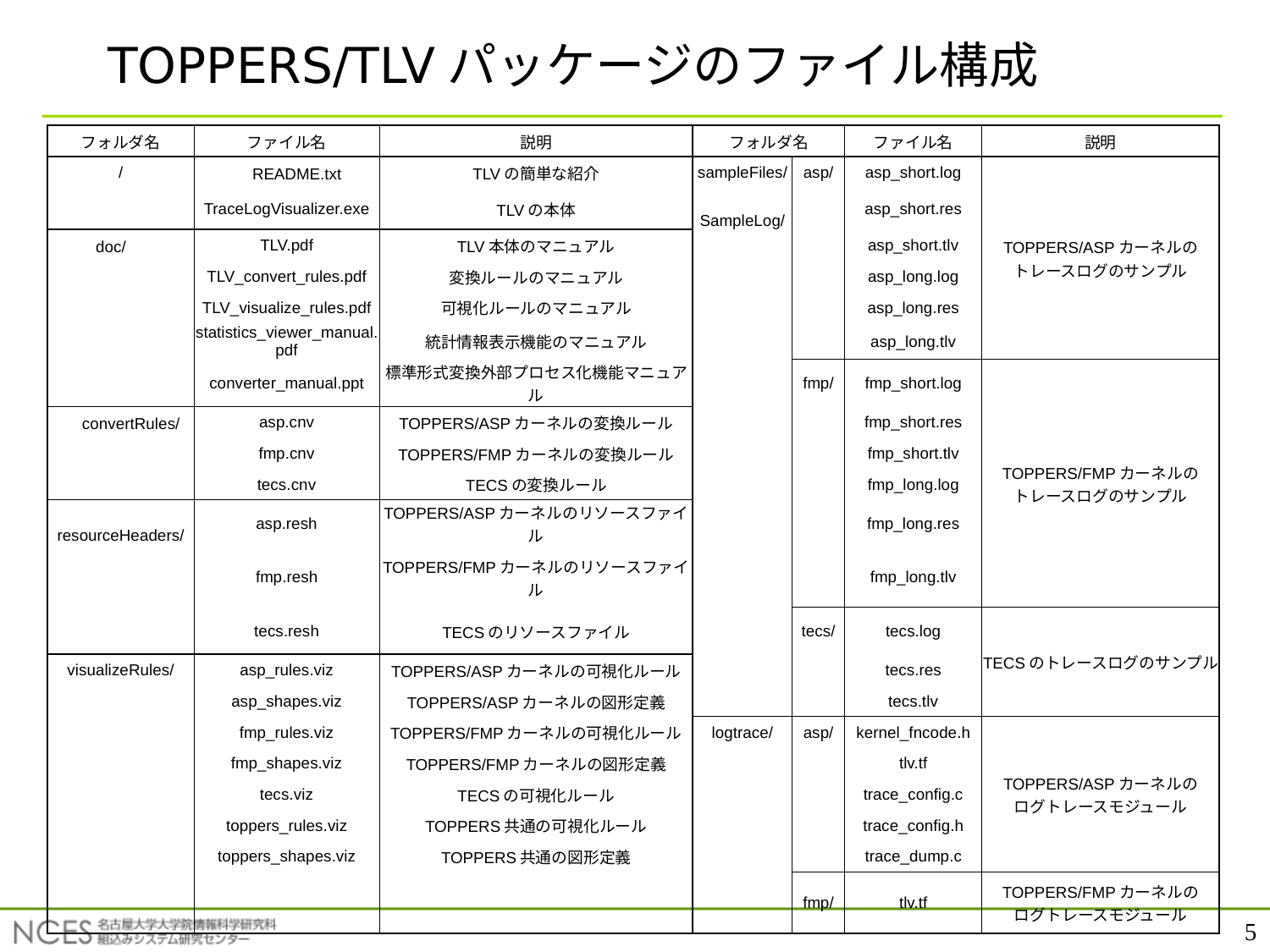

# TOPPERS/TLVパッケージのファイル構成
| フォルダ名 | ファイル名 | 説明 | フォルダ名 |  | ファイル名 | 説明 |
| --- | --- | --- | --- | --- | --- | --- |
| / | README.txt | TLVの簡単な紹介 | sampleFiles/ | asp/ | asp\_short.log | TOPPERS/ASPカーネルの トレースログのサンプル |
|  | TraceLogVisualizer.exe | TLVの本体 | SampleLog/ |  | asp\_short.res |  |
| doc/ | TLV.pdf | TLV本体のマニュアル |  |  | asp\_short.tlv |  |
|  | TLV\_convert\_rules.pdf | 変換ルールのマニュアル |  |  | asp\_long.log |  |
|  | TLV\_visualize\_rules.pdf | 可視化ルールのマニュアル |  |  | asp\_long.res |  |
|  | statistics\_viewer\_manual.pdf | 統計情報表示機能のマニュアル |  |  | asp\_long.tlv |  |
|  | converter\_manual.ppt | 標準形式変換外部プロセス化機能マニュアル |  | fmp/ | fmp\_short.log | TOPPERS/FMPカーネルの トレースログのサンプル |
| convertRules/ | asp.cnv | TOPPERS/ASPカーネルの変換ルール |  |  | fmp\_short.res |  |
|  | fmp.cnv | TOPPERS/FMPカーネルの変換ルール |  |  | fmp\_short.tlv |  |
|  | tecs.cnv | TECSの変換ルール |  |  | fmp\_long.log |  |
| resourceHeaders/ | asp.resh | TOPPERS/ASPカーネルのリソースファイル |  |  | fmp\_long.res |  |
|  | fmp.resh | TOPPERS/FMPカーネルのリソースファイル |  |  | fmp\_long.tlv |  |
|  | tecs.resh | TECSのリソースファイル |  | tecs/ | tecs.log | TECSのトレースログのサンプル |
| visualizeRules/ | asp\_rules.viz | TOPPERS/ASPカーネルの可視化ルール |  |  | tecs.res |  |
|  | asp\_shapes.viz | TOPPERS/ASPカーネルの図形定義 |  |  | tecs.tlv |  |
|  | fmp\_rules.viz | TOPPERS/FMPカーネルの可視化ルール | logtrace/ | asp/ | kernel\_fncode.h | TOPPERS/ASPカーネルの ログトレースモジュール |
|  | fmp\_shapes.viz | TOPPERS/FMPカーネルの図形定義 |  |  | tlv.tf |  |
|  | tecs.viz | TECSの可視化ルール |  |  | trace\_config.c |  |
|  | toppers\_rules.viz | TOPPERS共通の可視化ルール |  |  | trace\_config.h |  |
|  | toppers\_shapes.viz | TOPPERS共通の図形定義 |  |  | trace\_dump.c |  |
|  |  |  |  | fmp/ | tlv.tf | TOPPERS/FMPカーネルの ログトレースモジュール |
5